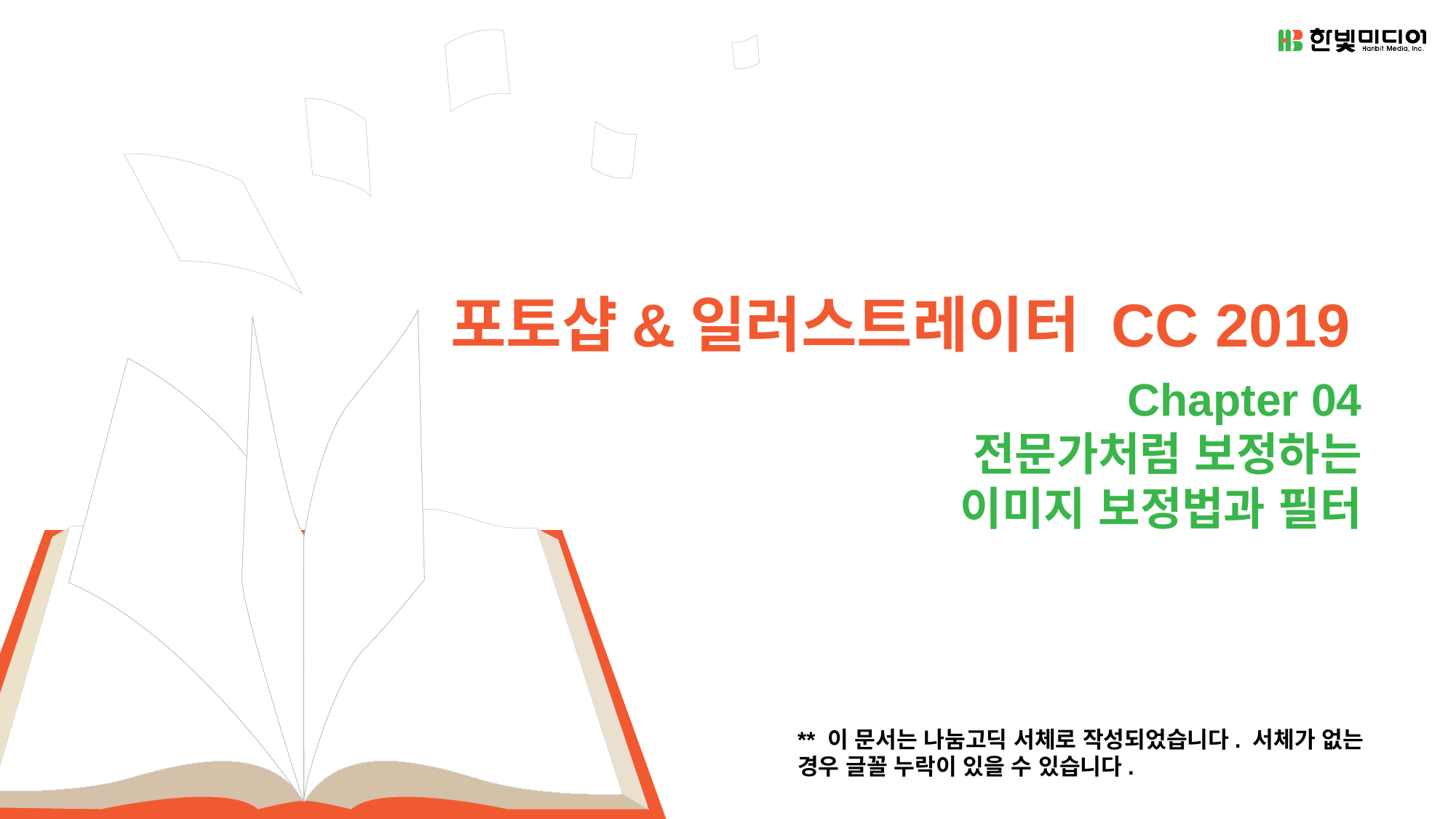

포토샵&일러스트레이터 CC 2019
# Chapter 04 전문가처럼 보정하는 이미지 보정법과 필터
** 이 문서는 나눔고딕 서체로 작성되었습니다. 서체가 없는 경우 글꼴 누락이 있을 수 있습니다.